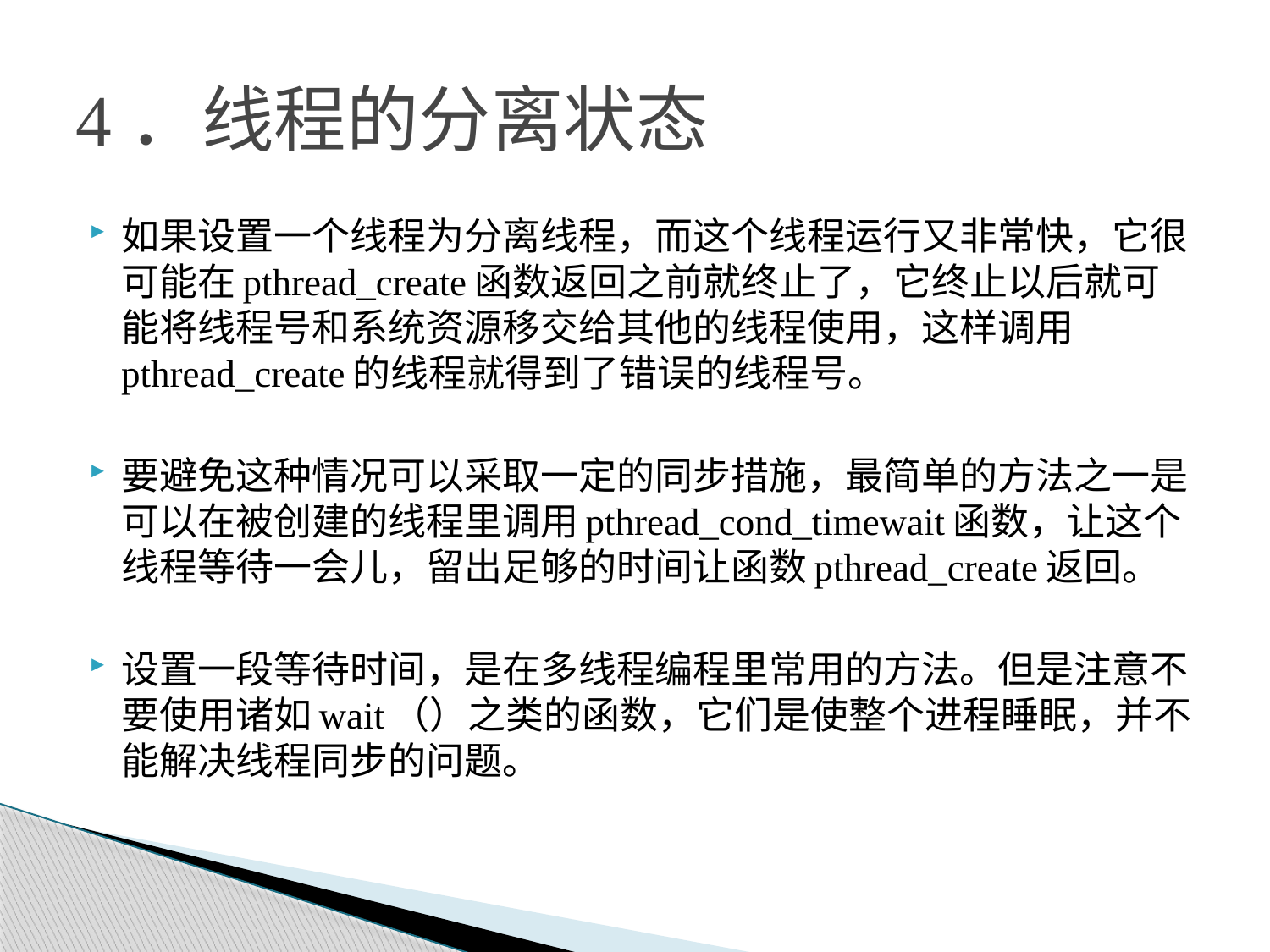

# 4．线程的分离状态
如果设置一个线程为分离线程，而这个线程运行又非常快，它很可能在pthread_create函数返回之前就终止了，它终止以后就可能将线程号和系统资源移交给其他的线程使用，这样调用pthread_create的线程就得到了错误的线程号。

要避免这种情况可以采取一定的同步措施，最简单的方法之一是可以在被创建的线程里调用pthread_cond_timewait函数，让这个线程等待一会儿，留出足够的时间让函数pthread_create返回。

设置一段等待时间，是在多线程编程里常用的方法。但是注意不要使用诸如wait（）之类的函数，它们是使整个进程睡眠，并不能解决线程同步的问题。